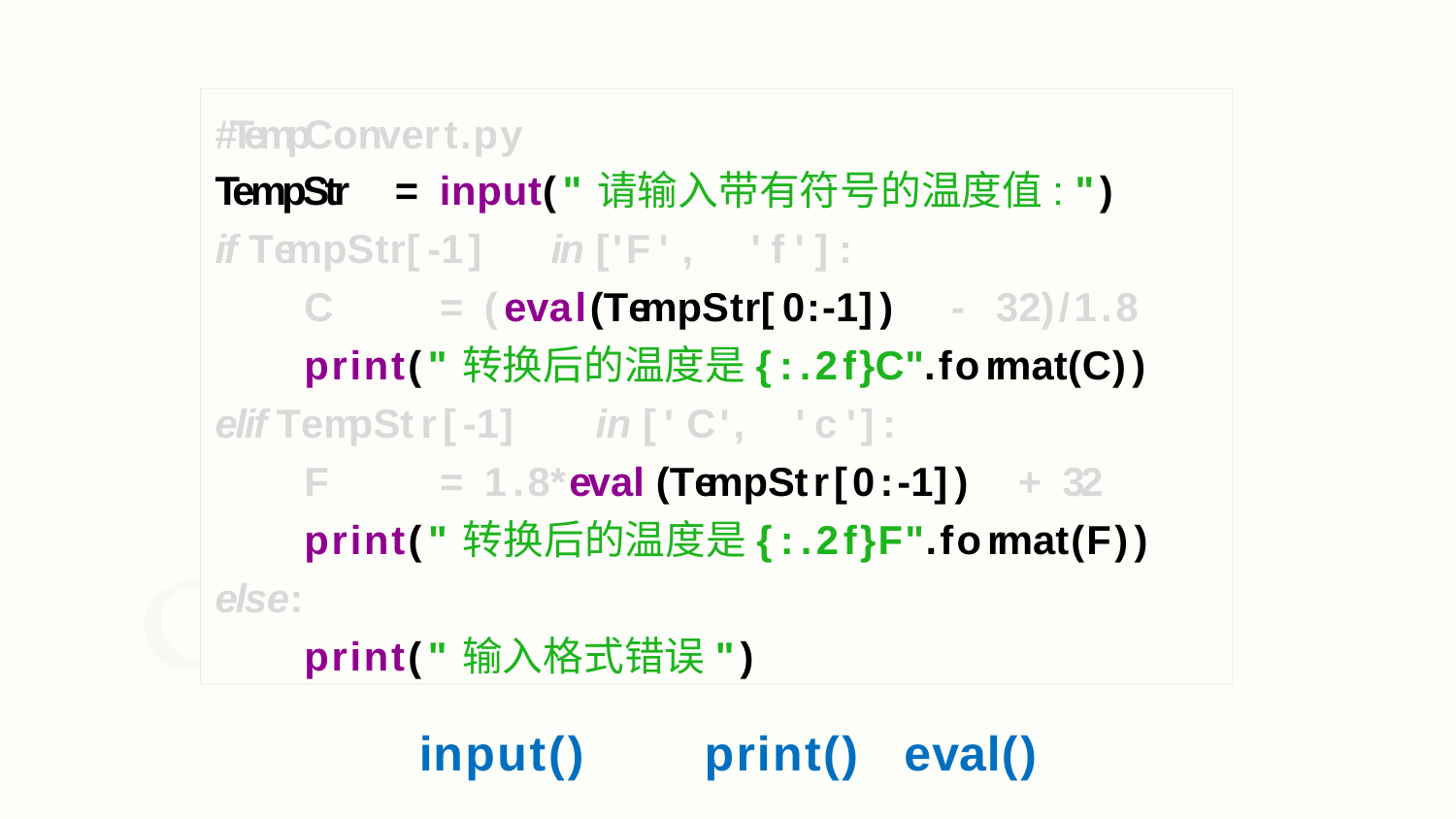

# #TempConvert.py
TempStr	=	input("请输入带有符号的温度值: ")
if TempStr[-1]	in ['F',	'f']:
C	=	(eval(TempStr[0:-1])	-	32)/1.8
print("转换后的温度是{:.2f}C".format(C))
elif TempStr[-1]	in ['C',	'c']:
F	=	1.8*eval(TempStr[0:-1])	+	32
print("转换后的温度是{:.2f}F".format(F))
else:
print("输入格式错误")

input()	print()	eval()